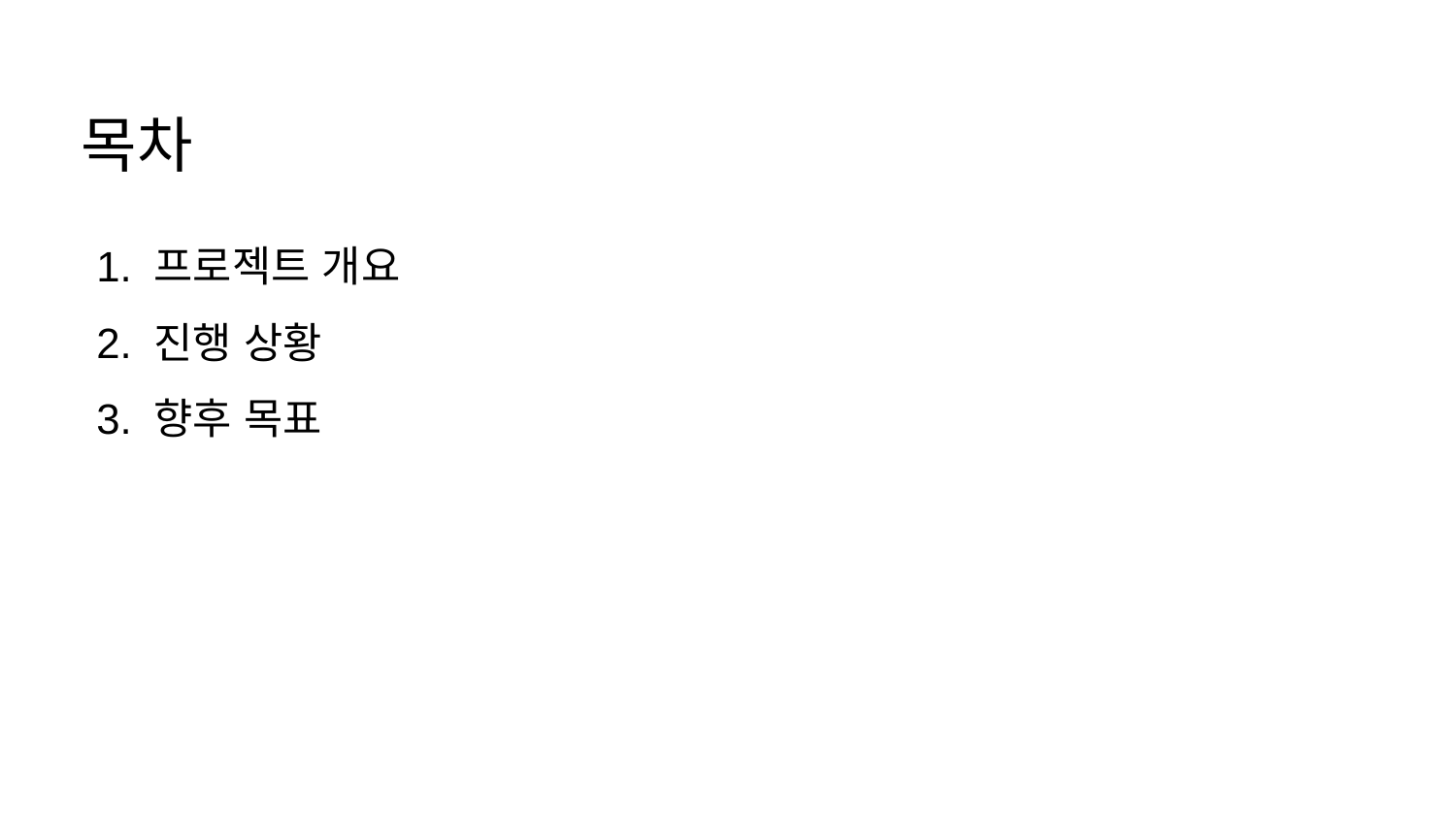

목차

프로젝트 개요
진행 상황
향후 목표